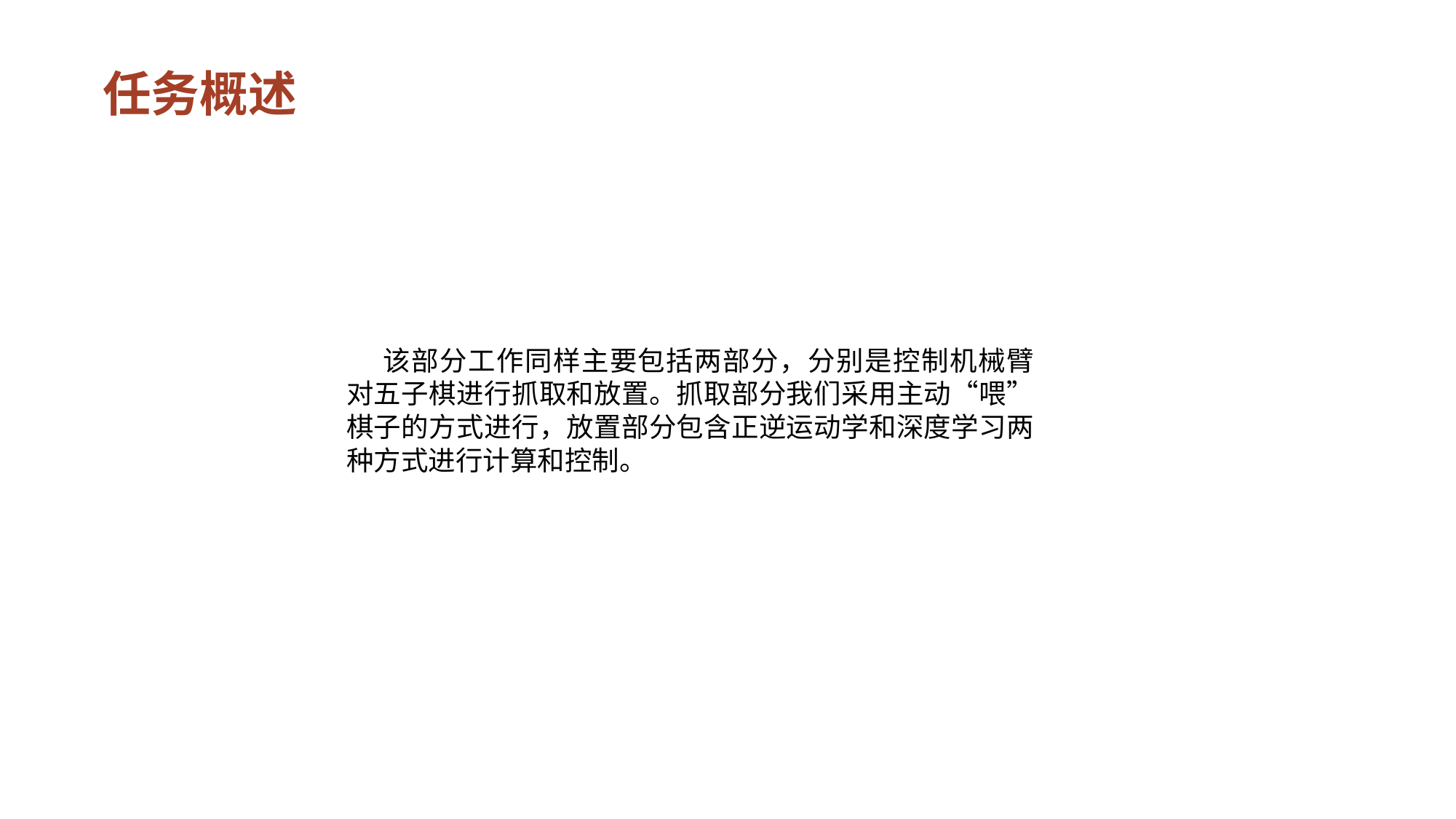

任务概述
该部分工作同样主要包括两部分，分别是控制机械臂对五子棋进行抓取和放置。抓取部分我们采用主动“喂”棋子的方式进行，放置部分包含正逆运动学和深度学习两种方式进行计算和控制。